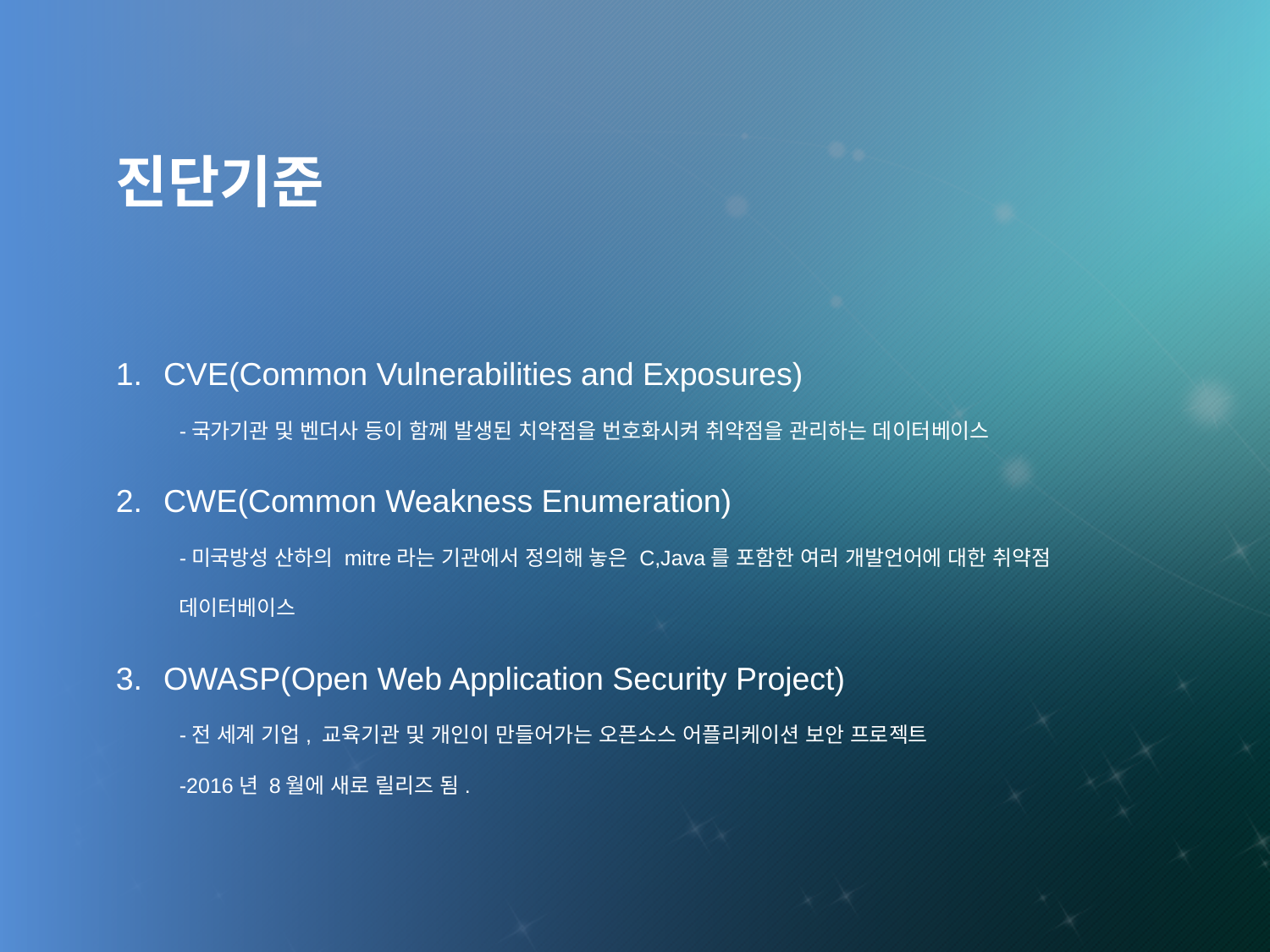

진단기준

CVE(Common Vulnerabilities and Exposures)
-국가기관 및 벤더사 등이 함께 발생된 치약점을 번호화시켜 취약점을 관리하는 데이터베이스
CWE(Common Weakness Enumeration)
-미국방성 산하의 mitre라는 기관에서 정의해 놓은 C,Java를 포함한 여러 개발언어에 대한 취약점 데이터베이스
OWASP(Open Web Application Security Project)
-전 세계 기업, 교육기관 및 개인이 만들어가는 오픈소스 어플리케이션 보안 프로젝트
-2016년 8월에 새로 릴리즈 됨.